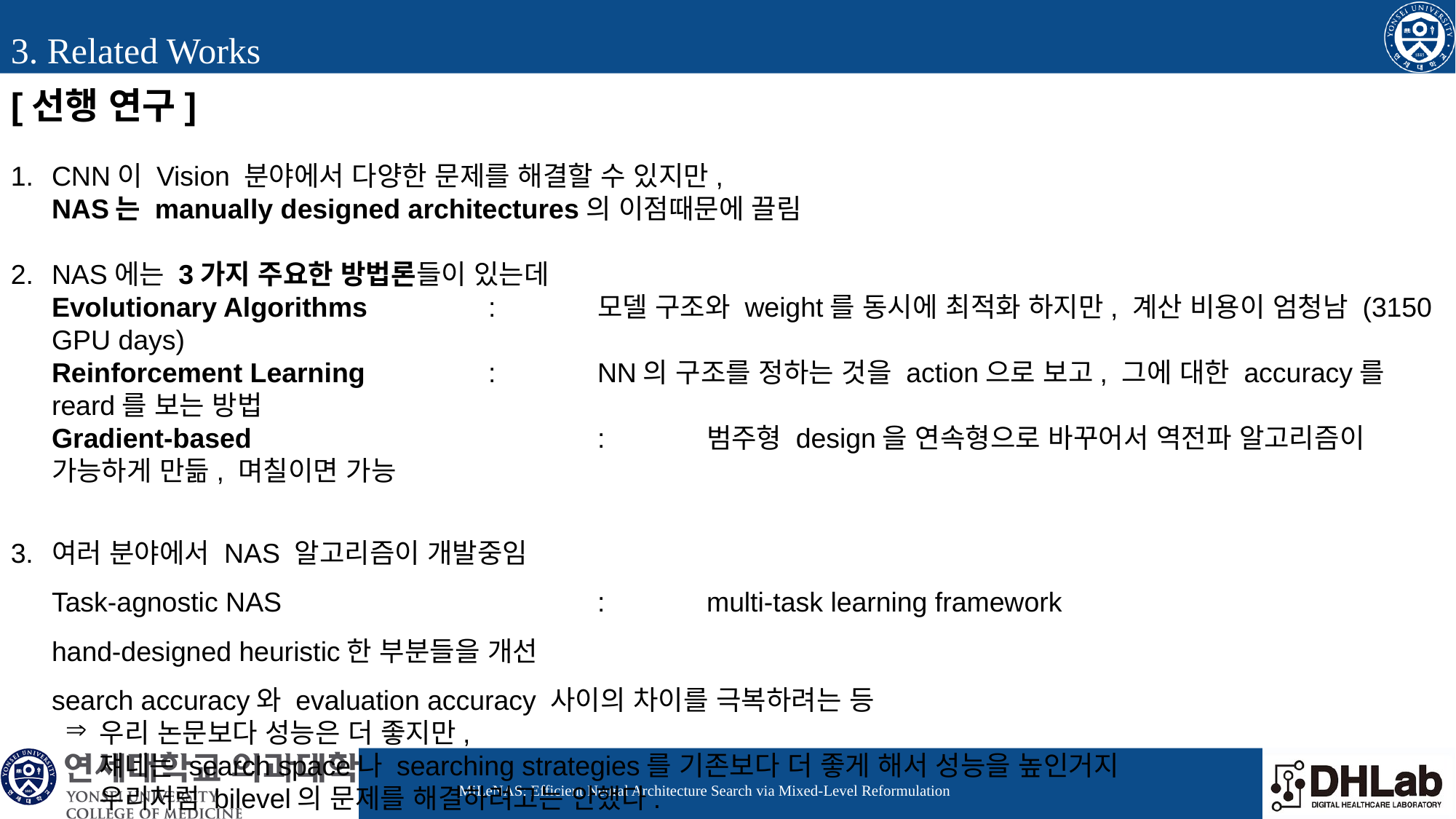

3. Related Works
[선행 연구]

CNN이 Vision 분야에서 다양한 문제를 해결할 수 있지만,
NAS는 manually designed architectures의 이점때문에 끌림

NAS에는 3가지 주요한 방법론들이 있는데
Evolutionary Algorithms		:	모델 구조와 weight를 동시에 최적화 하지만, 계산 비용이 엄청남 (3150 GPU days)
Reinforcement Learning		:	NN의 구조를 정하는 것을 action으로 보고, 그에 대한 accuracy를 reard를 보는 방법
Gradient-based				:	범주형 design을 연속형으로 바꾸어서 역전파 알고리즘이 가능하게 만듦, 며칠이면 가능

여러 분야에서 NAS 알고리즘이 개발중임
Task-agnostic NAS 			:	multi-task learning framework
hand-designed heuristic한 부분들을 개선
search accuracy와 evaluation accuracy 사이의 차이를 극복하려는 등
우리 논문보다 성능은 더 좋지만,
쟤네는 search space나 searching strategies를 기존보다 더 좋게 해서 성능을 높인거지
우리처럼 bilevel의 문제를 해결하려고는 안했다.